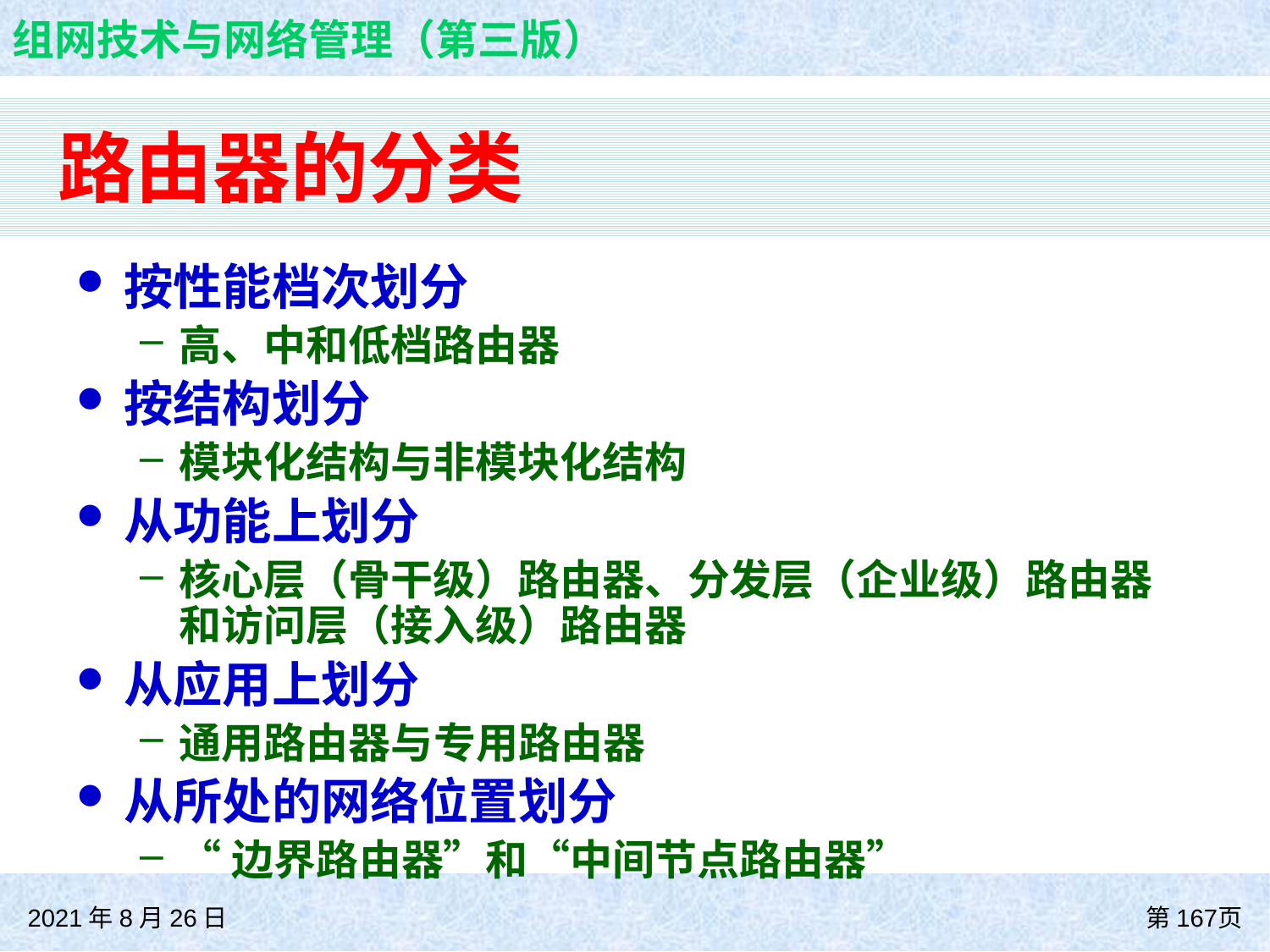

# 路由器的分类
按性能档次划分
高、中和低档路由器
按结构划分
模块化结构与非模块化结构
从功能上划分
核心层（骨干级）路由器、分发层（企业级）路由器和访问层（接入级）路由器
从应用上划分
通用路由器与专用路由器
从所处的网络位置划分
“边界路由器”和“中间节点路由器”
2021年8月26日
第167页